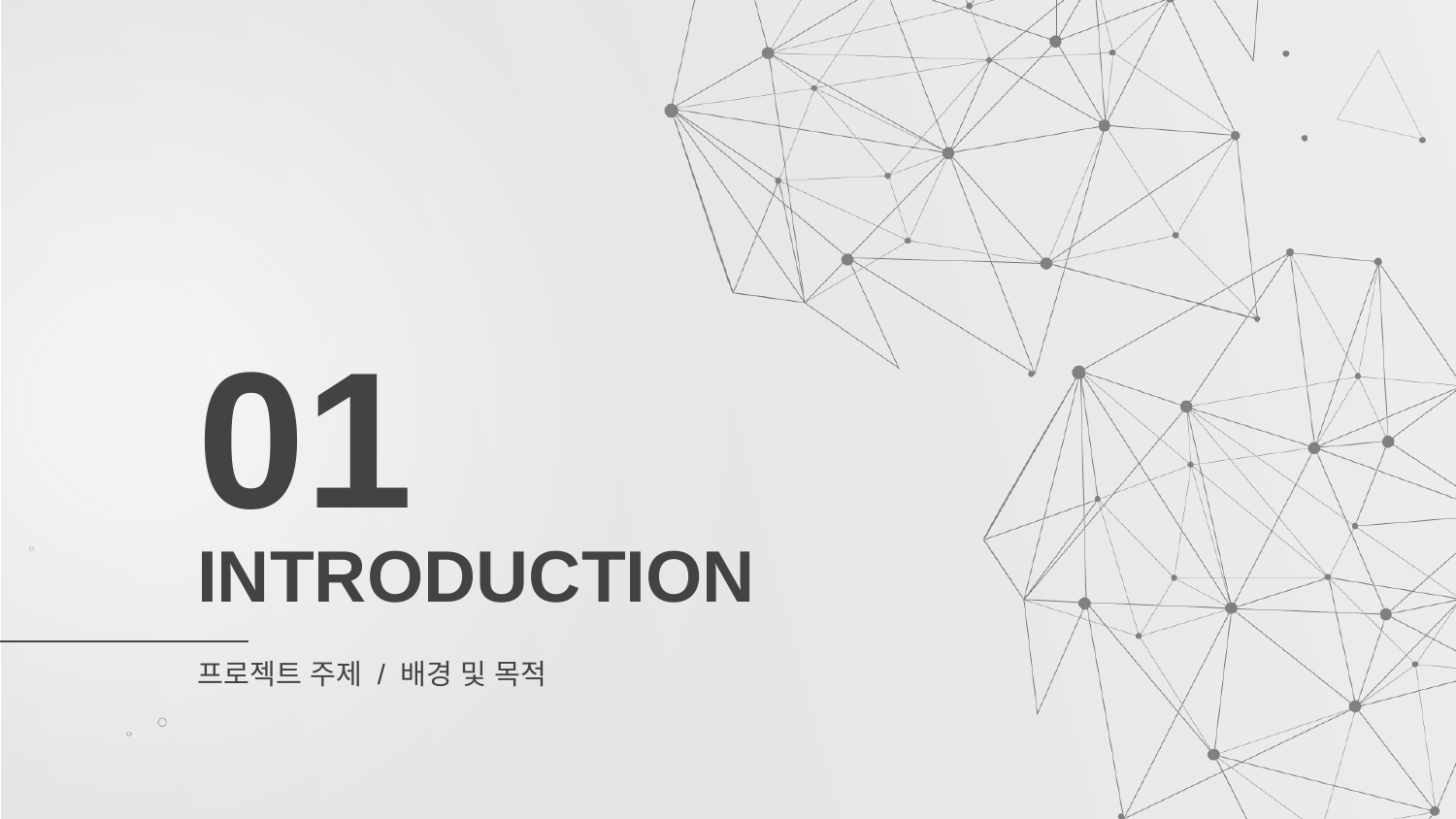

01
# INTRODUCTION
프로젝트 주제 / 배경 및 목적